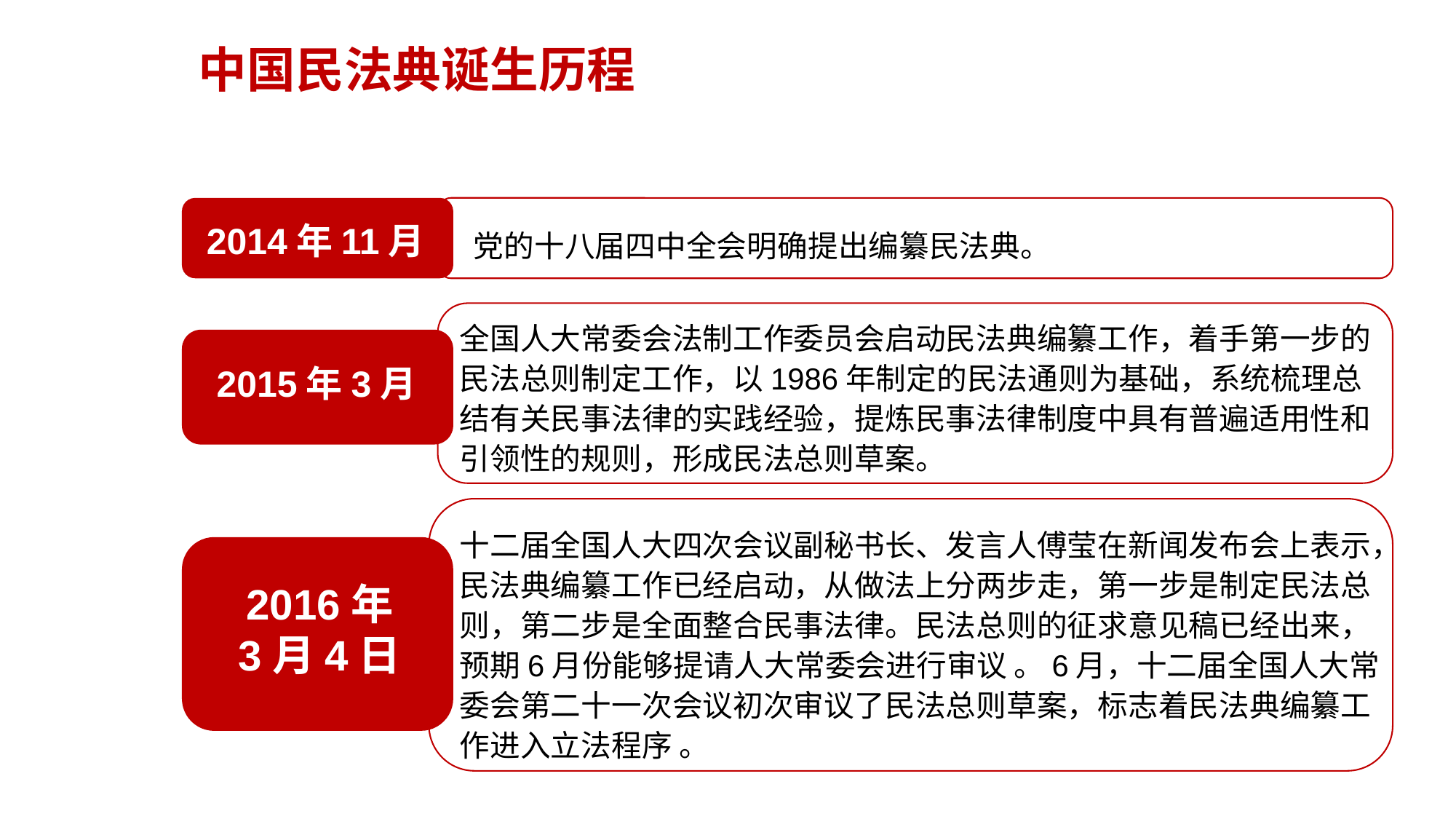

中国民法典诞生历程

2014年11月

 党的十八届四中全会明确提出编纂民法典。

全国人大常委会法制工作委员会启动民法典编纂工作，着手第一步的民法总则制定工作，以1986年制定的民法通则为基础，系统梳理总结有关民事法律的实践经验，提炼民事法律制度中具有普遍适用性和引领性的规则，形成民法总则草案。

2015年3月

十二届全国人大四次会议副秘书长、发言人傅莹在新闻发布会上表示，民法典编纂工作已经启动，从做法上分两步走，第一步是制定民法总则，第二步是全面整合民事法律。民法总则的征求意见稿已经出来，预期6月份能够提请人大常委会进行审议 。6月，十二届全国人大常委会第二十一次会议初次审议了民法总则草案，标志着民法典编纂工作进入立法程序 。

2016年
3月4日